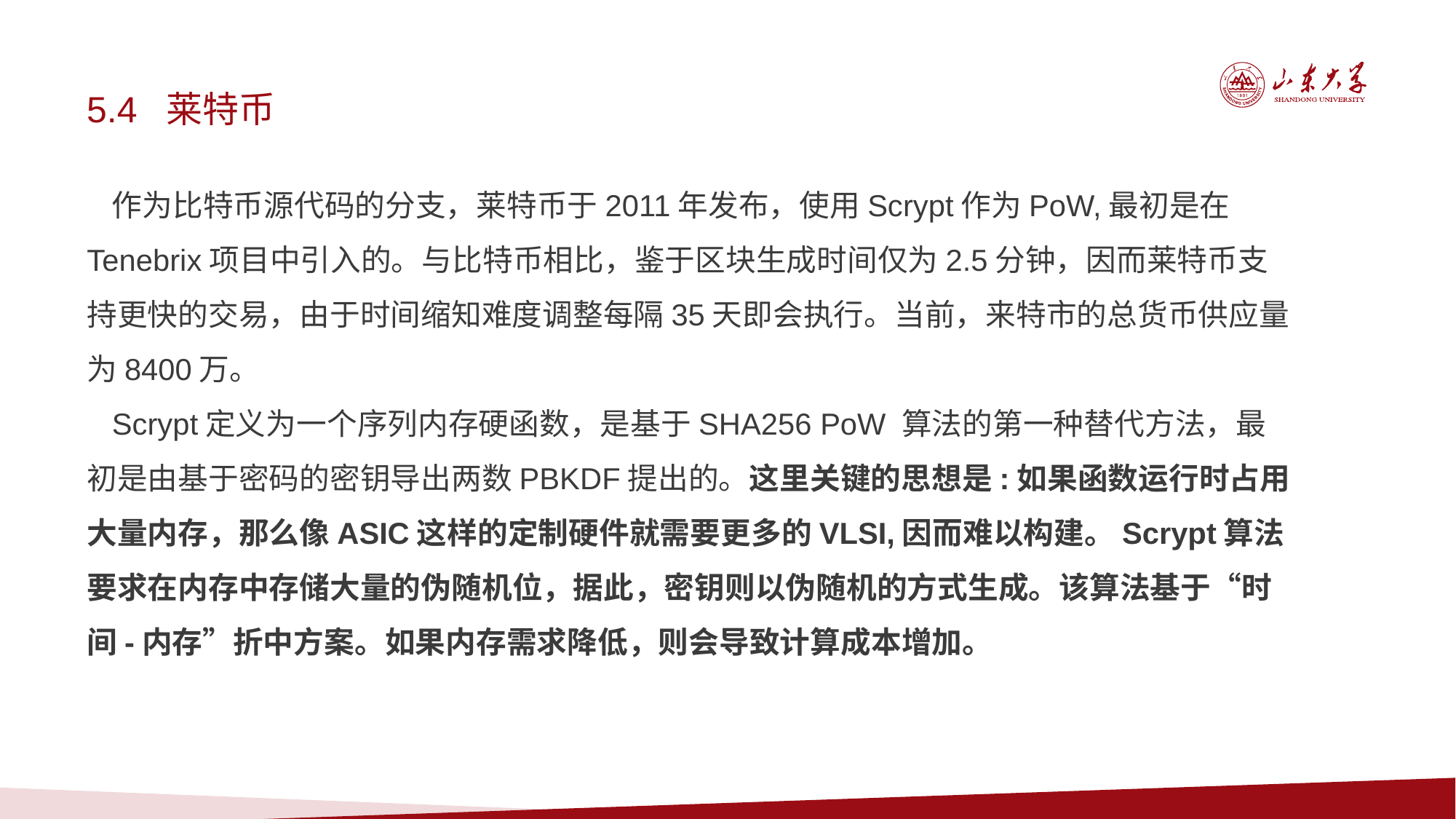

5.4  莱特币
   作为比特币源代码的分支，莱特币于2011年发布，使用Scrypt作为PoW,最初是在Tenebrix项目中引入的。与比特币相比，鉴于区块生成时间仅为2.5分钟，因而莱特币支持更快的交易，由于时间缩知难度调整每隔35天即会执行。当前，来特市的总货币供应量为8400万。
   Scrypt定义为一个序列内存硬函数，是基于SHA256 PoW 算法的第一种替代方法，最初是由基于密码的密钥导出两数PBKDF提出的。这里关键的思想是:如果函数运行时占用大量内存，那么像ASIC这样的定制硬件就需要更多的VLSI,因而难以构建。Scrypt算法要求在内存中存储大量的伪随机位，据此，密钥则以伪随机的方式生成。该算法基于“时间-内存”折中方案。如果内存需求降低，则会导致计算成本增加。